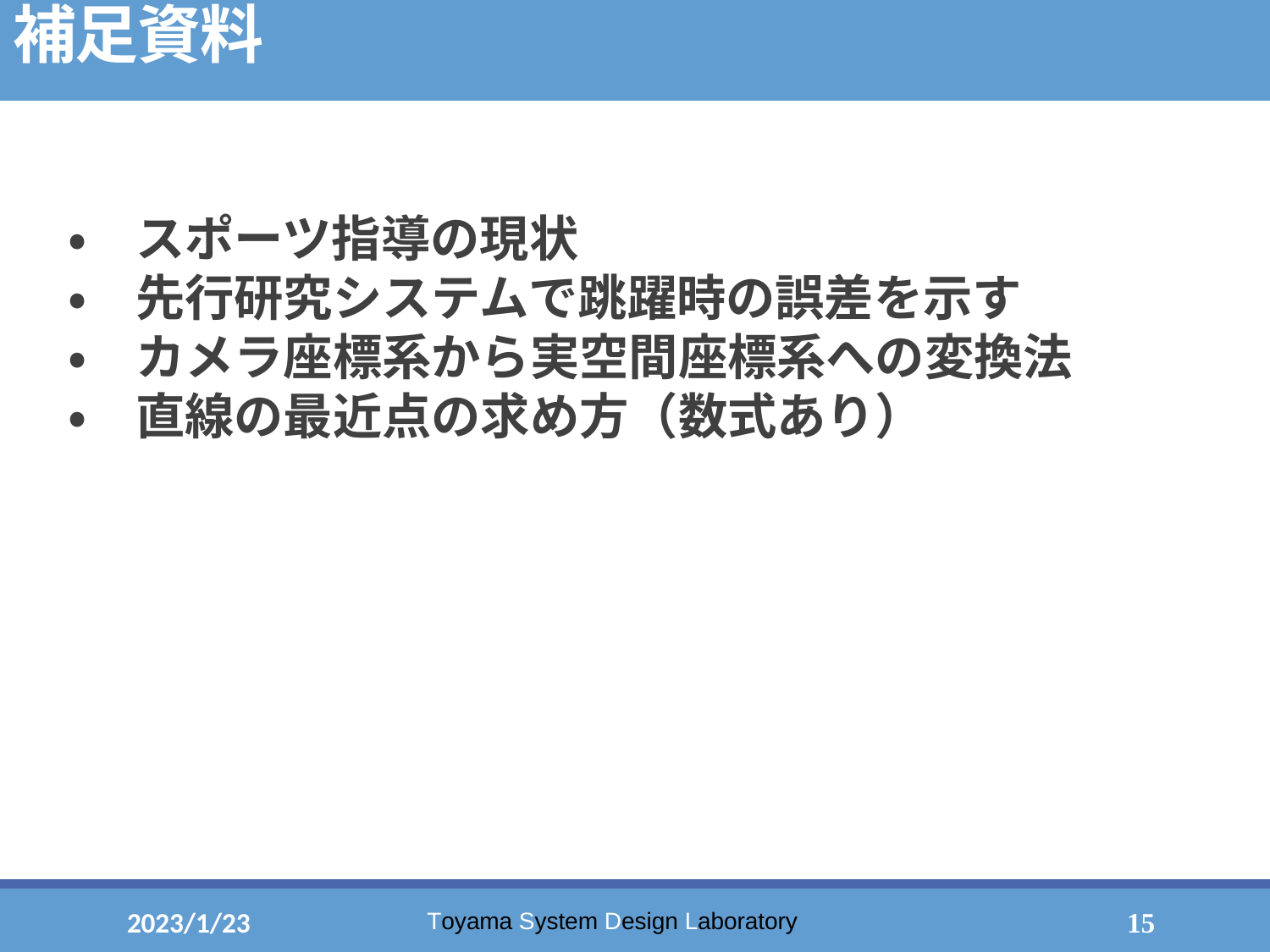

# 補足資料
・　スポーツ指導の現状
・　先行研究システムで跳躍時の誤差を示す
・　カメラ座標系から実空間座標系への変換法
・　直線の最近点の求め方（数式あり）
2023/1/23
15